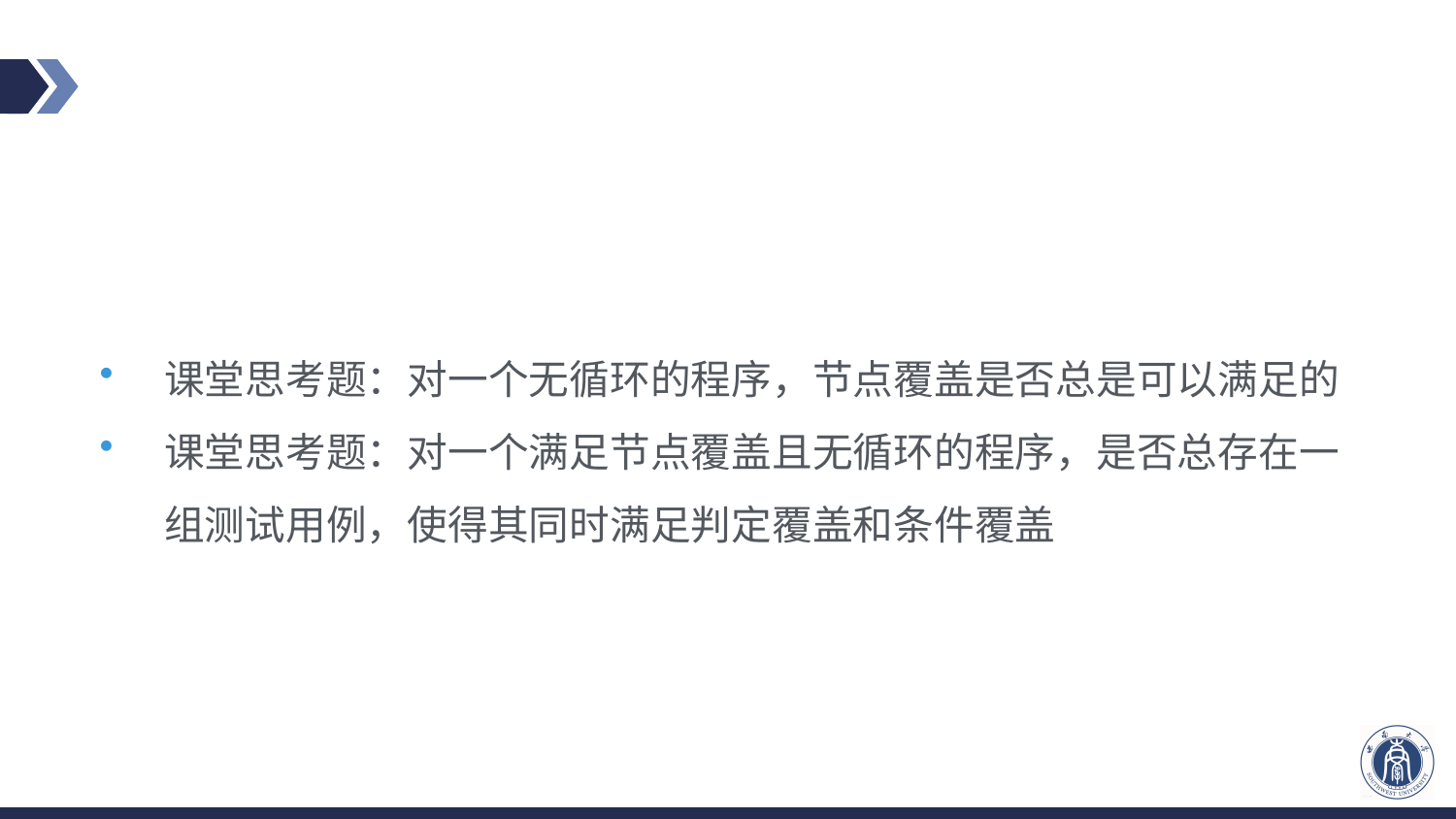

#
课堂思考题：对一个无循环的程序，节点覆盖是否总是可以满足的
课堂思考题：对一个满足节点覆盖且无循环的程序，是否总存在一组测试用例，使得其同时满足判定覆盖和条件覆盖